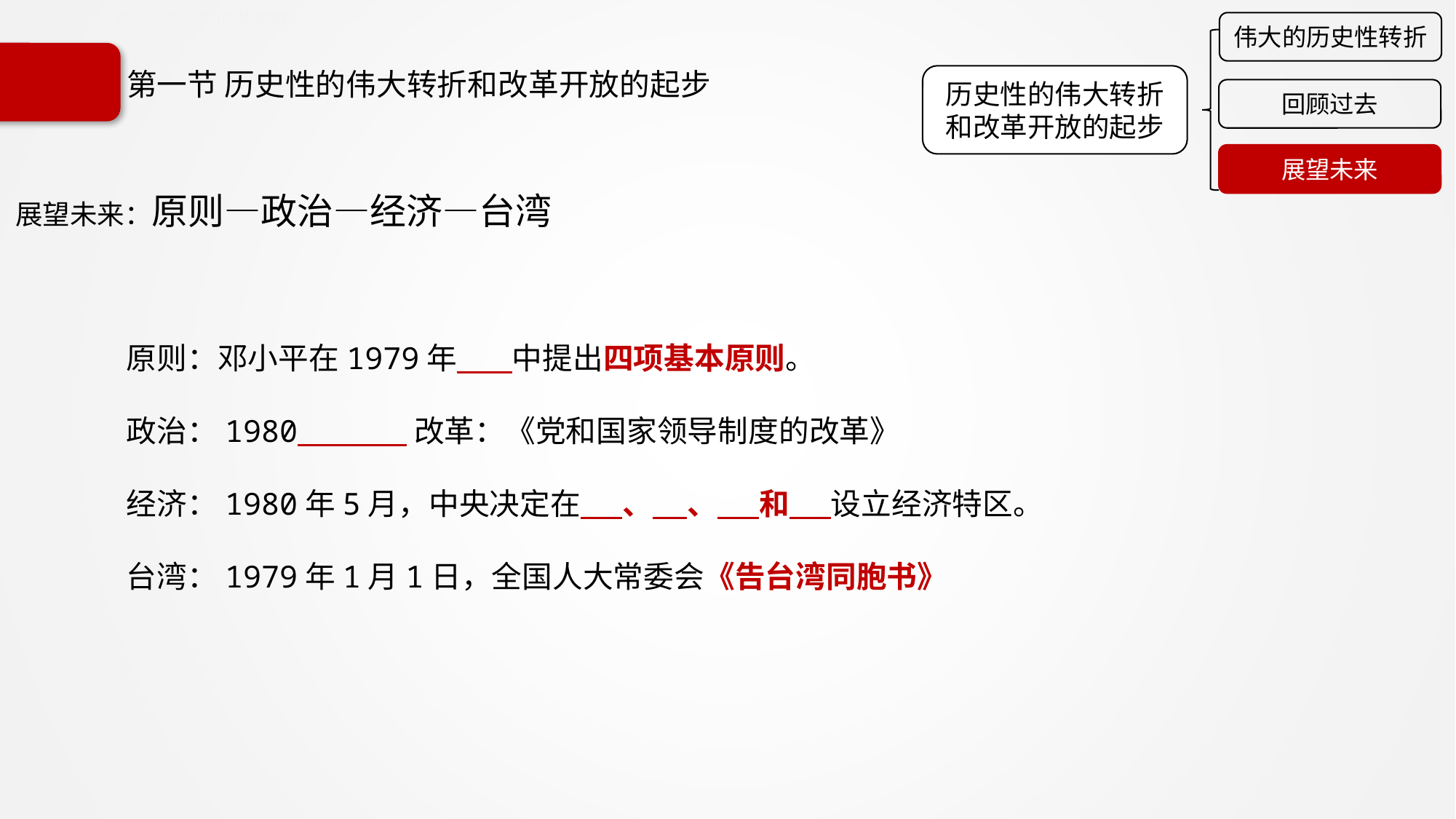

10.1.2.2阐明必须坚持四项基本原则
伟大的历史性转折

历史性的伟大转折和改革开放的起步
回顾过去
展望未来
# 第一节 历史性的伟大转折和改革开放的起步
展望未来：原则—政治—经济—台湾
原则：邓小平在1979年        中提出四项基本原则。

政治：1980      改革：《党和国家领导制度的改革》

经济：1980年5月，中央决定在      、     、      和      设立经济特区。

台湾：1979年1月1日，全国人大常委会《告台湾同胞书》